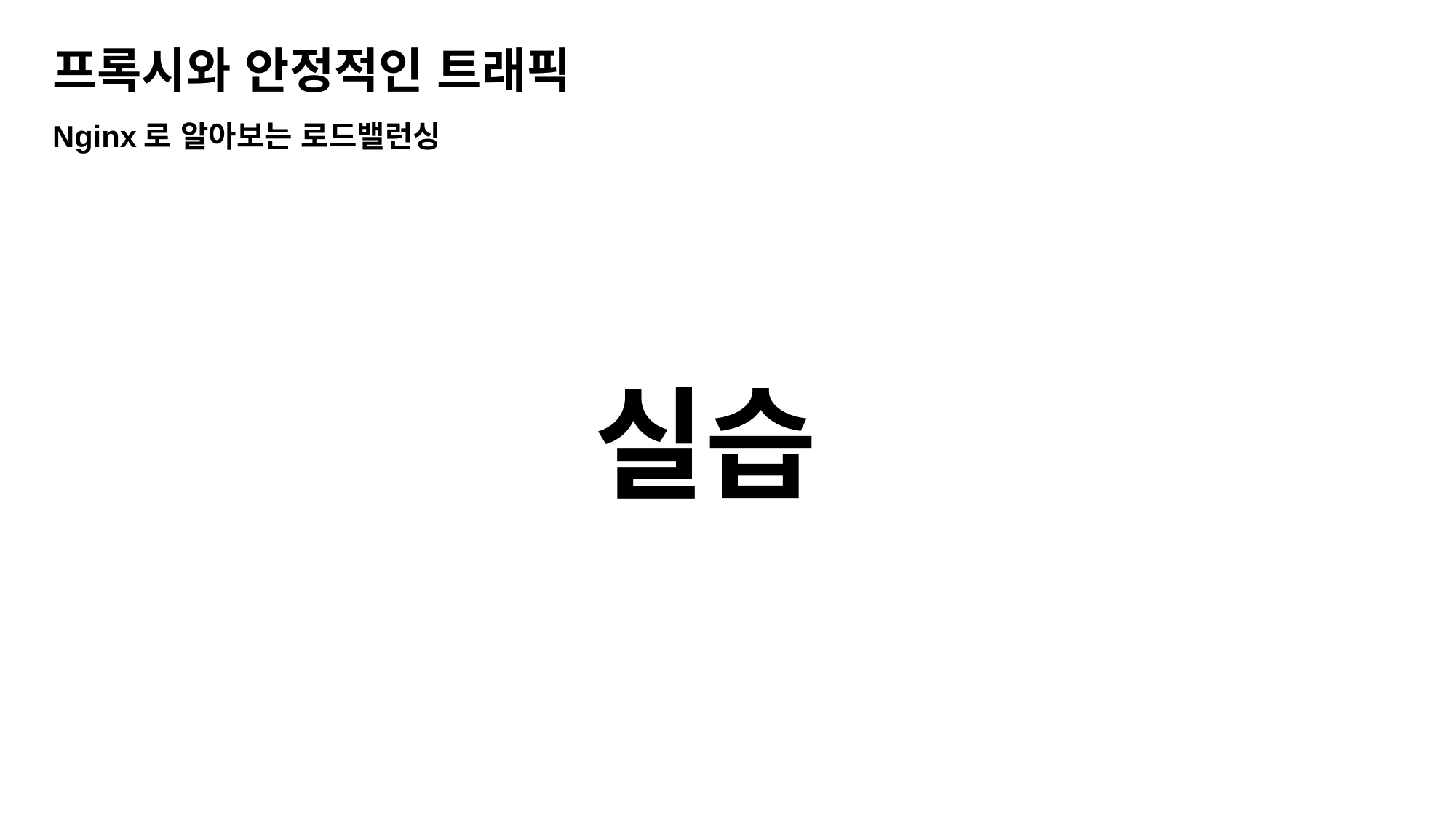

프록시와 안정적인 트래픽
Nginx로 알아보는 로드밸런싱
실습